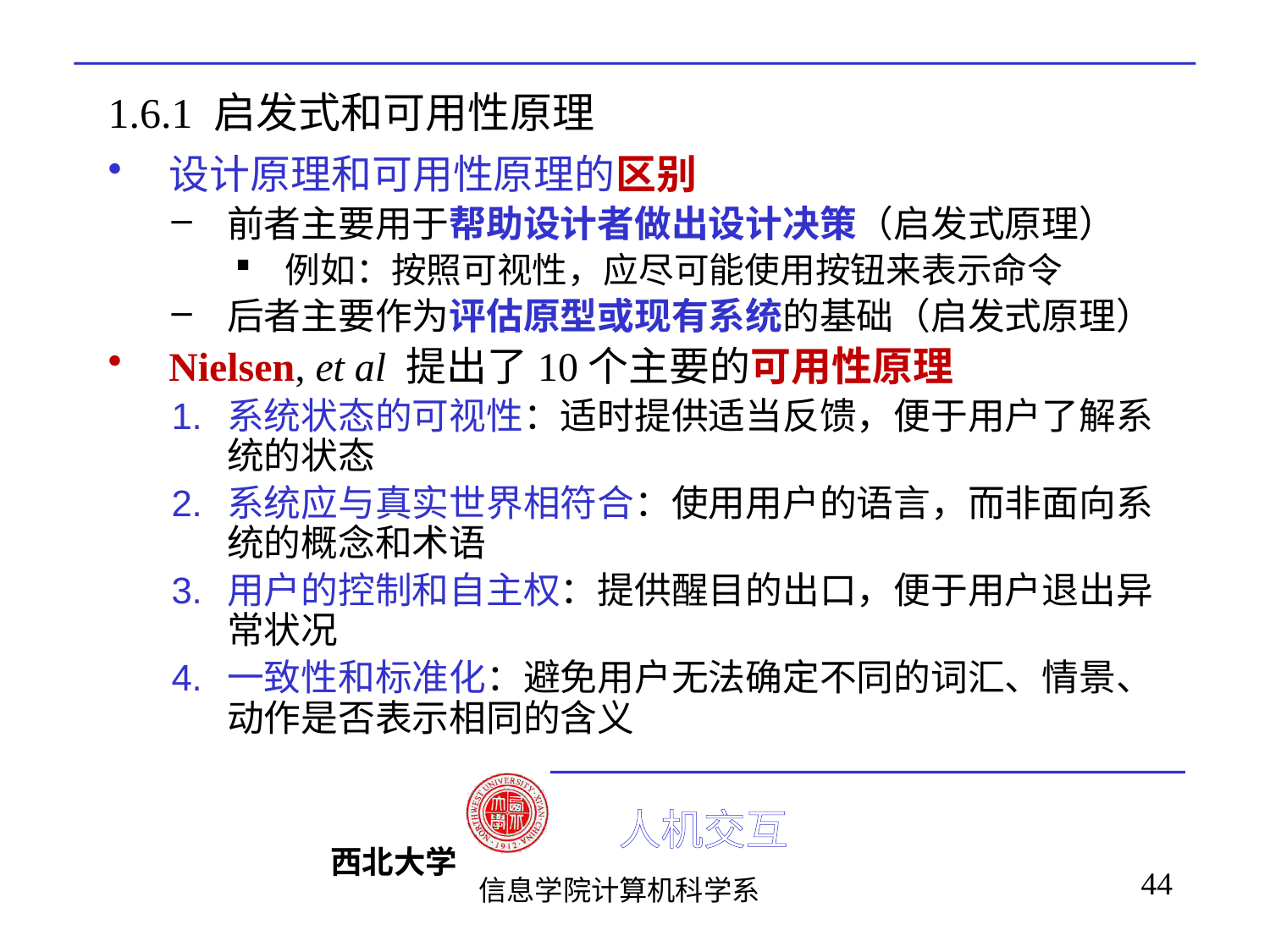

# 1.6.1 启发式和可用性原理
设计原理和可用性原理的区别
前者主要用于帮助设计者做出设计决策（启发式原理）
例如：按照可视性，应尽可能使用按钮来表示命令
后者主要作为评估原型或现有系统的基础（启发式原理）
Nielsen, et al 提出了10个主要的可用性原理
系统状态的可视性：适时提供适当反馈，便于用户了解系统的状态
系统应与真实世界相符合：使用用户的语言，而非面向系统的概念和术语
用户的控制和自主权：提供醒目的出口，便于用户退出异常状况
一致性和标准化：避免用户无法确定不同的词汇、情景、动作是否表示相同的含义
44